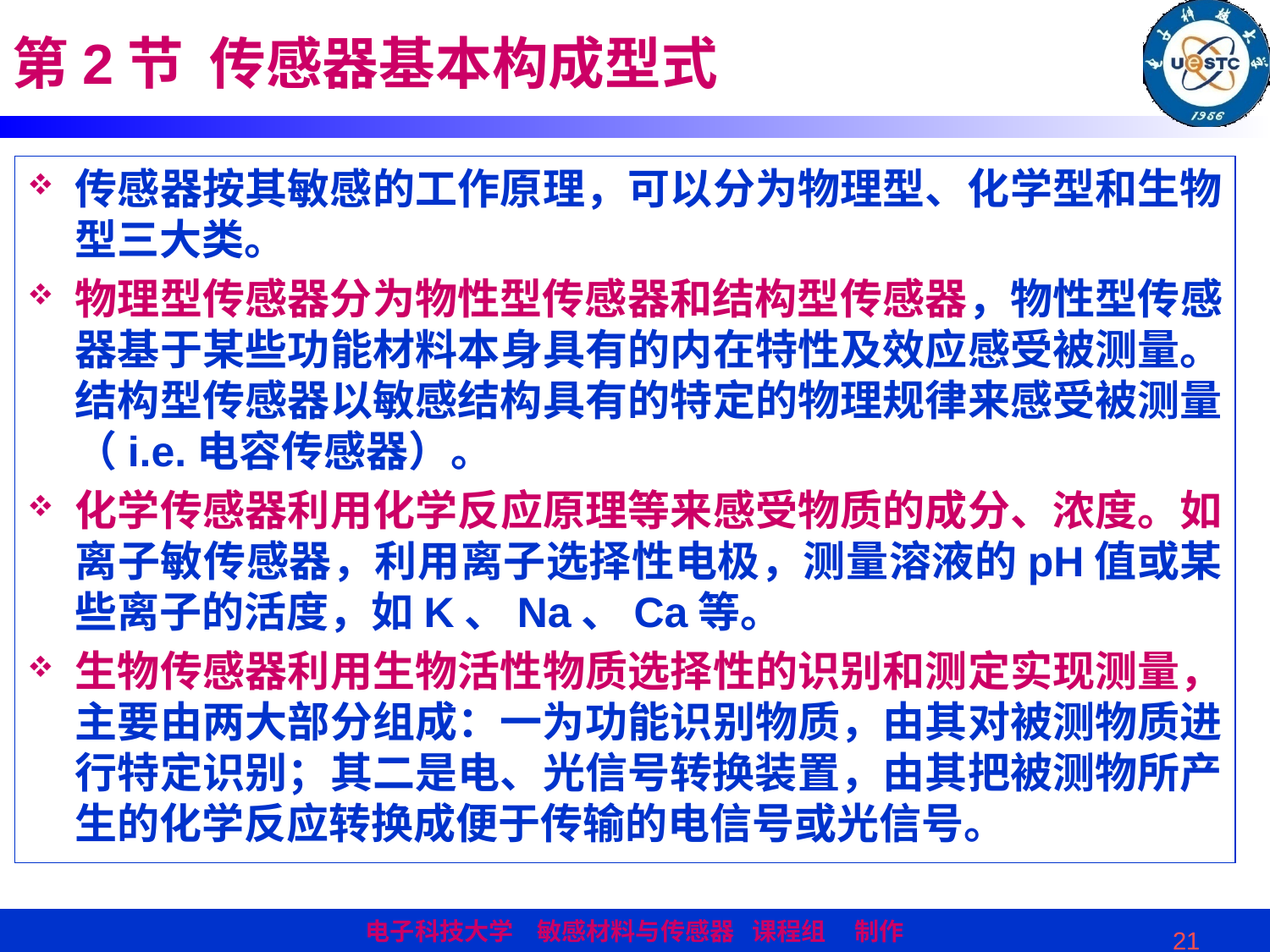

第2节  传感器基本构成型式
传感器按其敏感的工作原理，可以分为物理型、化学型和生物型三大类。
物理型传感器分为物性型传感器和结构型传感器，物性型传感器基于某些功能材料本身具有的内在特性及效应感受被测量。结构型传感器以敏感结构具有的特定的物理规律来感受被测量（i.e.电容传感器）。
化学传感器利用化学反应原理等来感受物质的成分、浓度。如离子敏传感器，利用离子选择性电极，测量溶液的pH值或某些离子的活度，如K、Na、Ca等。
生物传感器利用生物活性物质选择性的识别和测定实现测量，主要由两大部分组成：一为功能识别物质，由其对被测物质进行特定识别；其二是电、光信号转换装置，由其把被测物所产生的化学反应转换成便于传输的电信号或光信号。
21